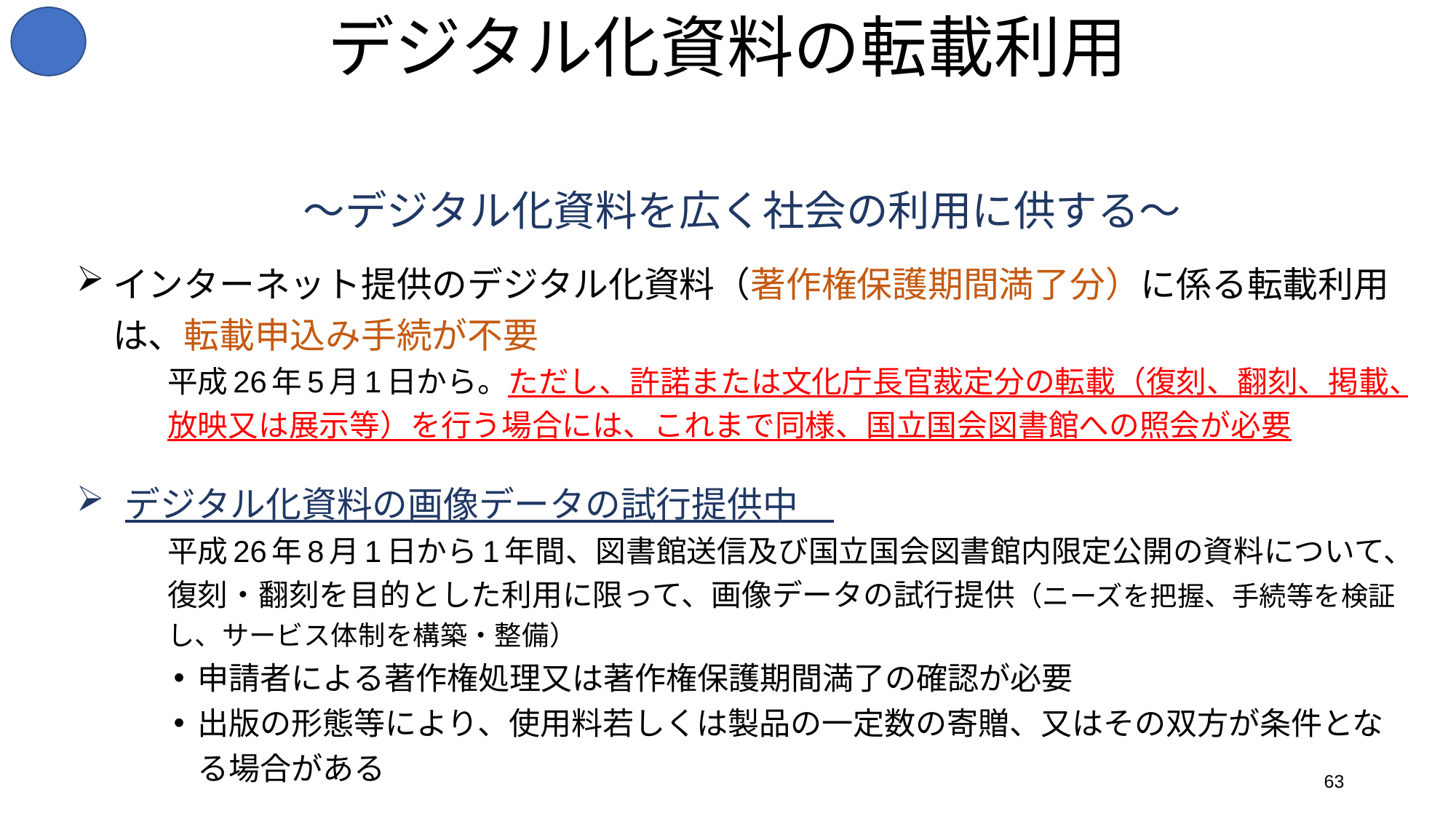

# デジタル化資料の転載利用

～デジタル化資料を広く社会の利用に供する～
インターネット提供のデジタル化資料（著作権保護期間満了分）に係る転載利用は、転載申込み手続が不要
平成26年5月1日から。ただし、許諾または文化庁長官裁定分の転載（復刻、翻刻、掲載、放映又は展示等）を行う場合には、これまで同様、国立国会図書館への照会が必要

デジタル化資料の画像データの試行提供中
平成26年8月1日から1年間、図書館送信及び国立国会図書館内限定公開の資料について、復刻・翻刻を目的とした利用に限って、画像データの試行提供（ニーズを把握、手続等を検証し、サービス体制を構築・整備）
申請者による著作権処理又は著作権保護期間満了の確認が必要
出版の形態等により、使用料若しくは製品の一定数の寄贈、又はその双方が条件となる場合がある
63